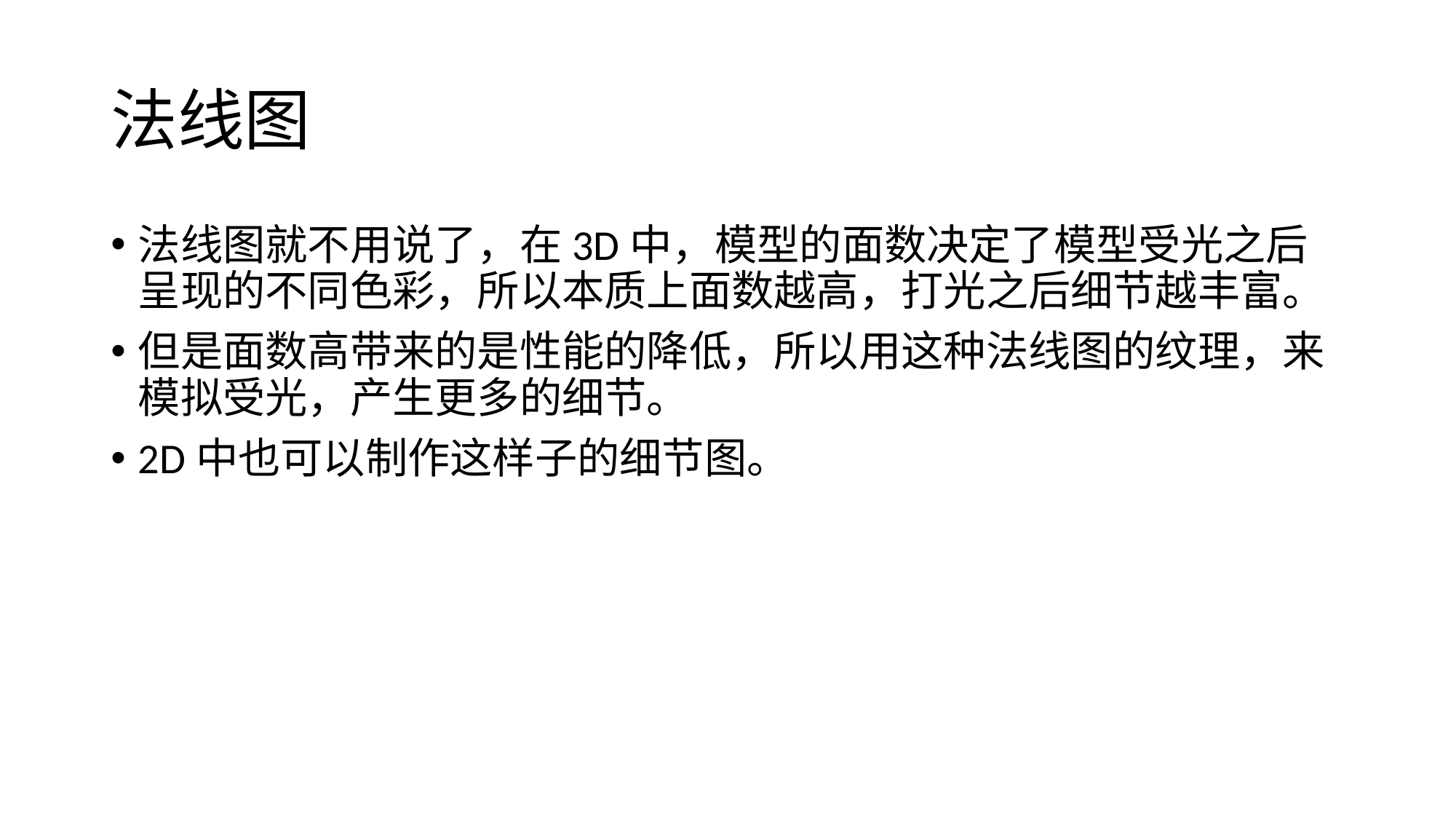

# 法线图
法线图就不用说了，在3D中，模型的面数决定了模型受光之后呈现的不同色彩，所以本质上面数越高，打光之后细节越丰富。
但是面数高带来的是性能的降低，所以用这种法线图的纹理，来模拟受光，产生更多的细节。
2D中也可以制作这样子的细节图。